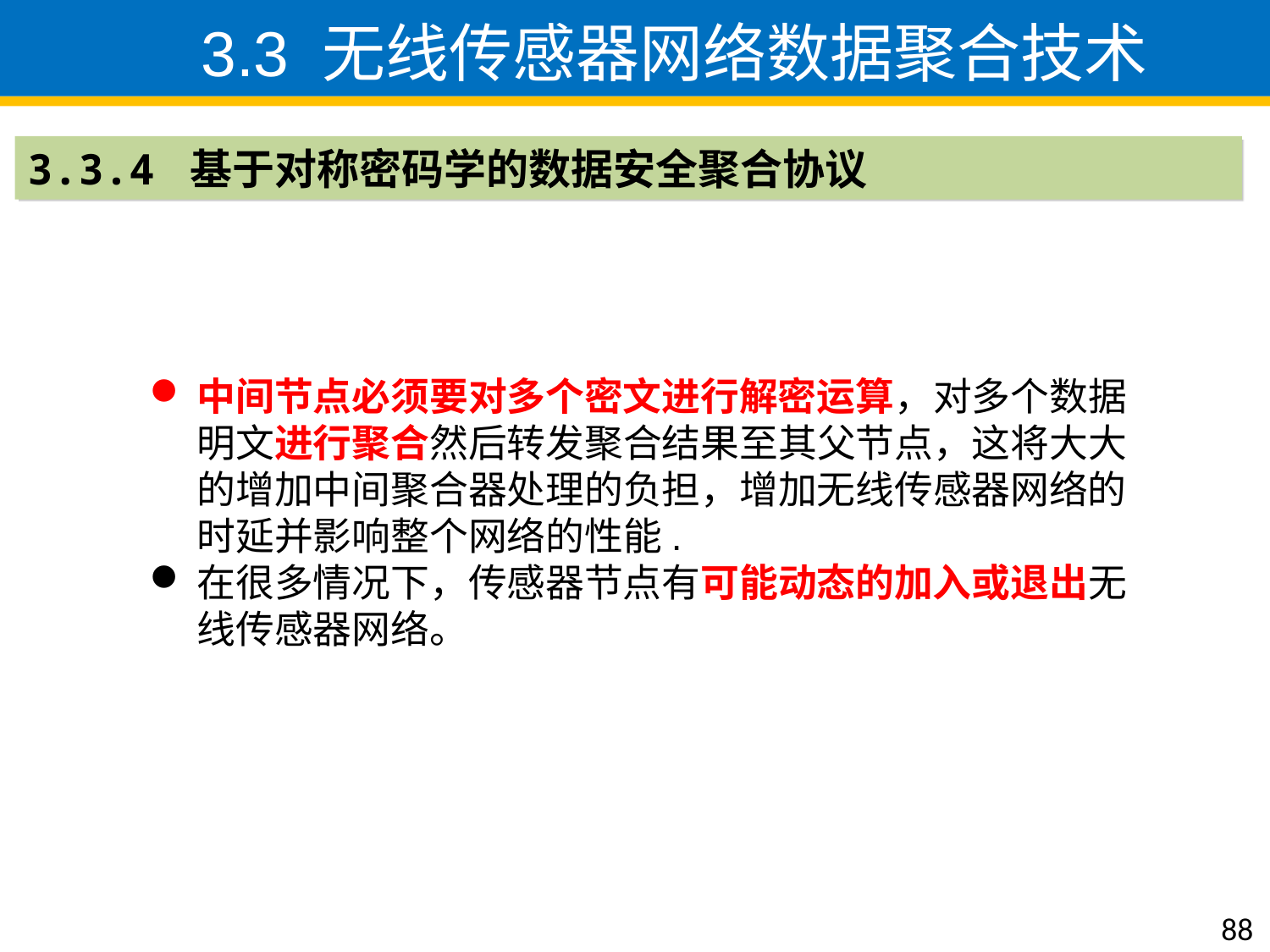

3.3 无线传感器网络数据聚合技术

3.3.4 基于对称密码学的数据安全聚合协议
中间节点必须要对多个密文进行解密运算，对多个数据明文进行聚合然后转发聚合结果至其父节点，这将大大的增加中间聚合器处理的负担，增加无线传感器网络的时延并影响整个网络的性能.
在很多情况下，传感器节点有可能动态的加入或退出无线传感器网络。
88